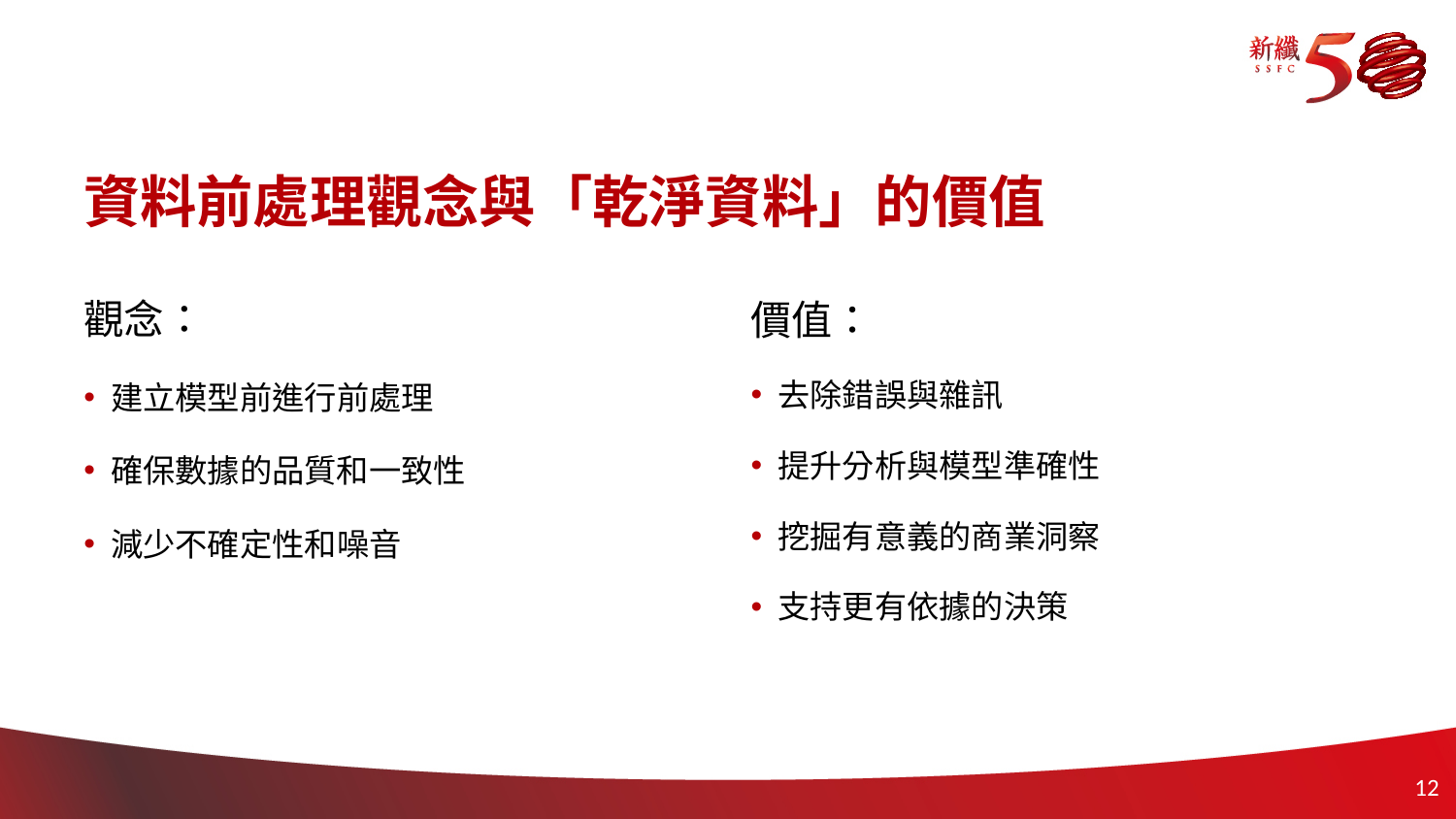

# 資料前處理觀念與「乾淨資料」的價值
觀念：
建立模型前進行前處理
確保數據的品質和一致性
減少不確定性和噪音

價值：
去除錯誤與雜訊
提升分析與模型準確性
挖掘有意義的商業洞察
支持更有依據的決策

12